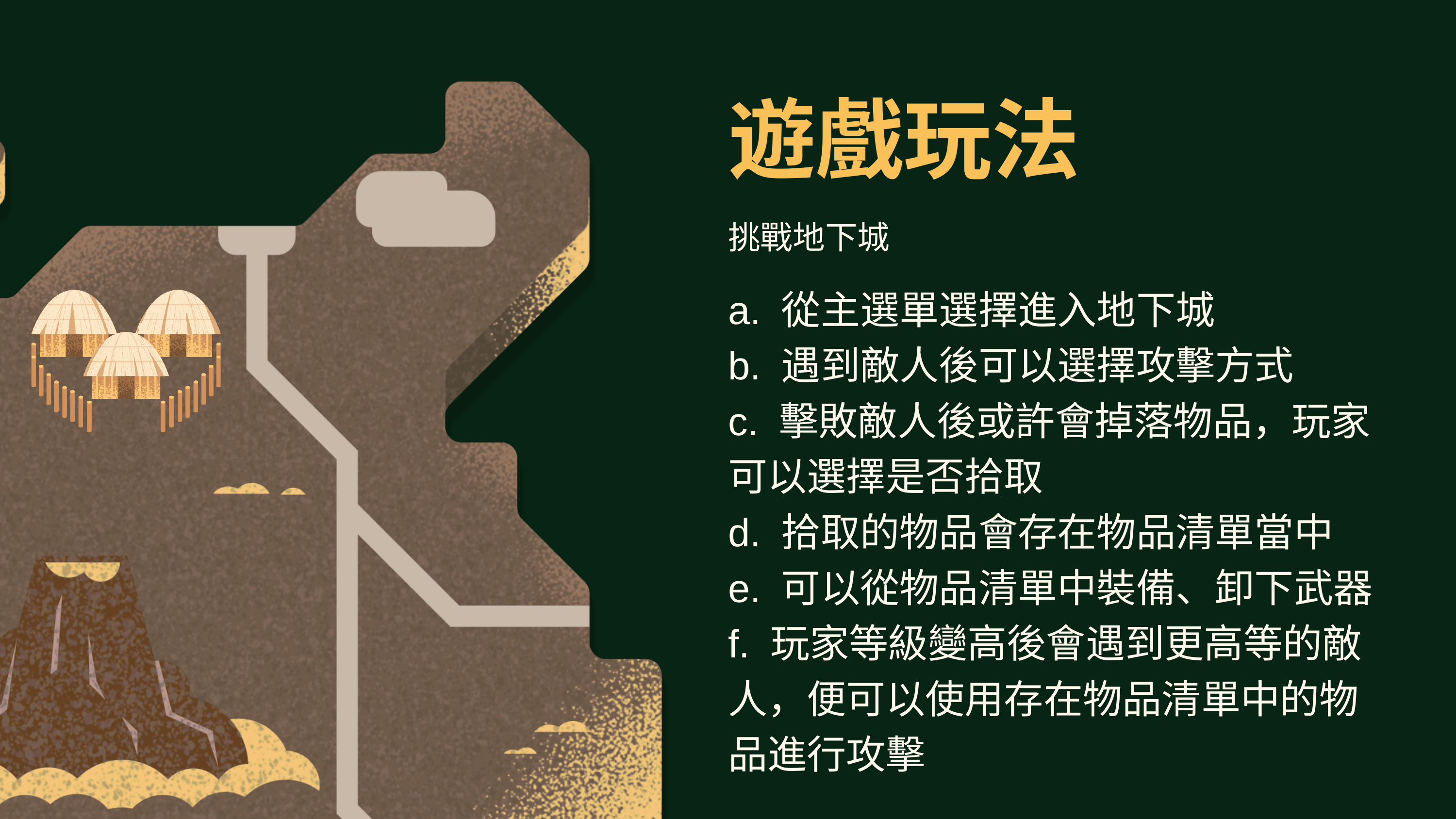

遊戲玩法
挑戰地下城
a. 從主選單選擇進入地下城
b. 遇到敵人後可以選擇攻擊方式
c. 擊敗敵人後或許會掉落物品，玩家可以選擇是否拾取
d. 拾取的物品會存在物品清單當中
e. 可以從物品清單中裝備、卸下武器
f. 玩家等級變高後會遇到更高等的敵人，便可以使用存在物品清單中的物品進行攻擊